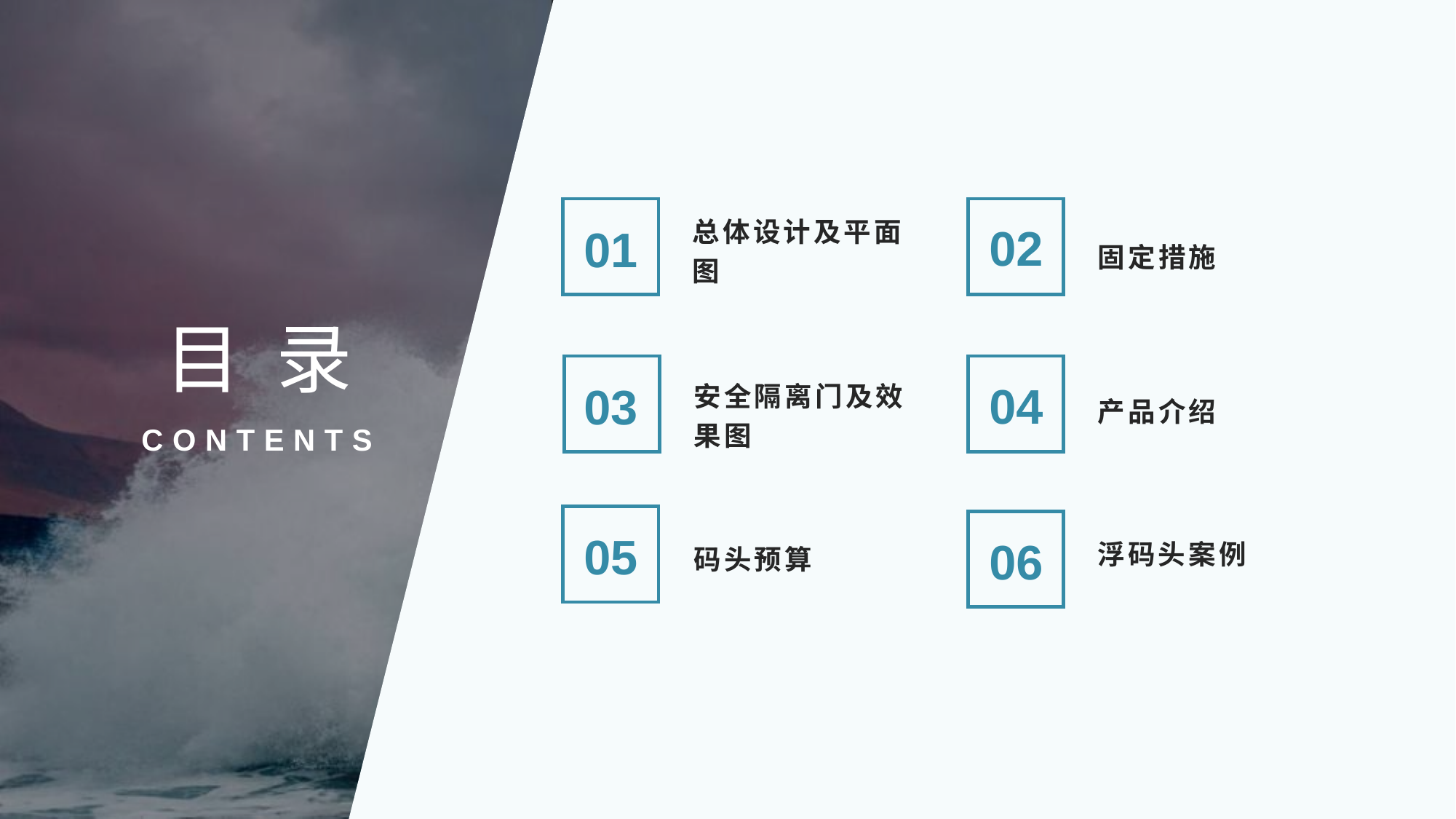

总体设计及平面图

02
01
固定措施
目 录

04
03
安全隔离门及效果图
产品介绍
CONTENTS

05
浮码头案例
06
码头预算